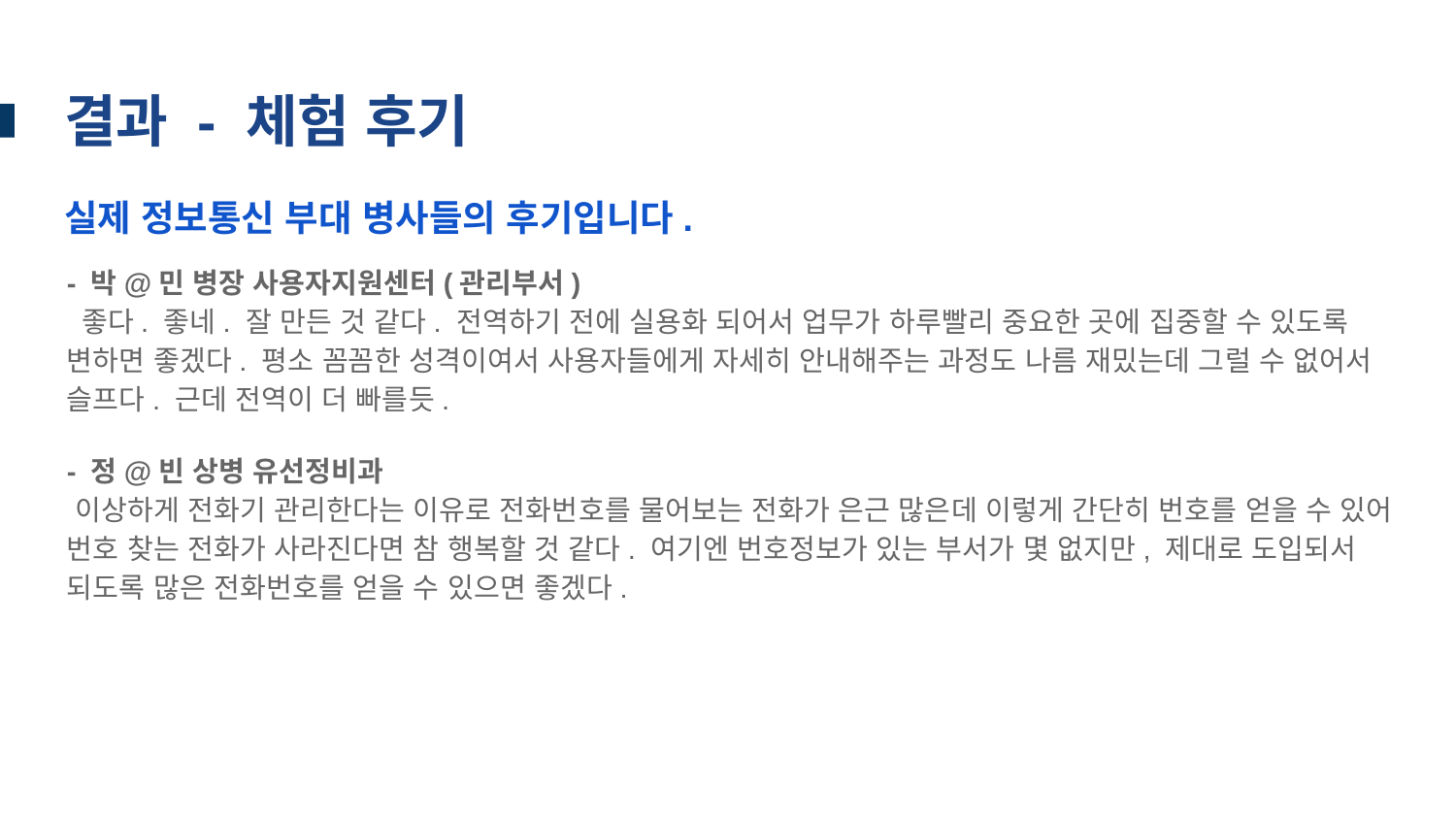

# 결과 - 체험 후기
실제 정보통신 부대 병사들의 후기입니다.
- 박@민 병장 사용자지원센터(관리부서)
 좋다. 좋네. 잘 만든 것 같다. 전역하기 전에 실용화 되어서 업무가 하루빨리 중요한 곳에 집중할 수 있도록 변하면 좋겠다. 평소 꼼꼼한 성격이여서 사용자들에게 자세히 안내해주는 과정도 나름 재밌는데 그럴 수 없어서 슬프다. 근데 전역이 더 빠를듯.
- 정@빈 상병 유선정비과
 이상하게 전화기 관리한다는 이유로 전화번호를 물어보는 전화가 은근 많은데 이렇게 간단히 번호를 얻을 수 있어 번호 찾는 전화가 사라진다면 참 행복할 것 같다. 여기엔 번호정보가 있는 부서가 몇 없지만, 제대로 도입되서 되도록 많은 전화번호를 얻을 수 있으면 좋겠다.